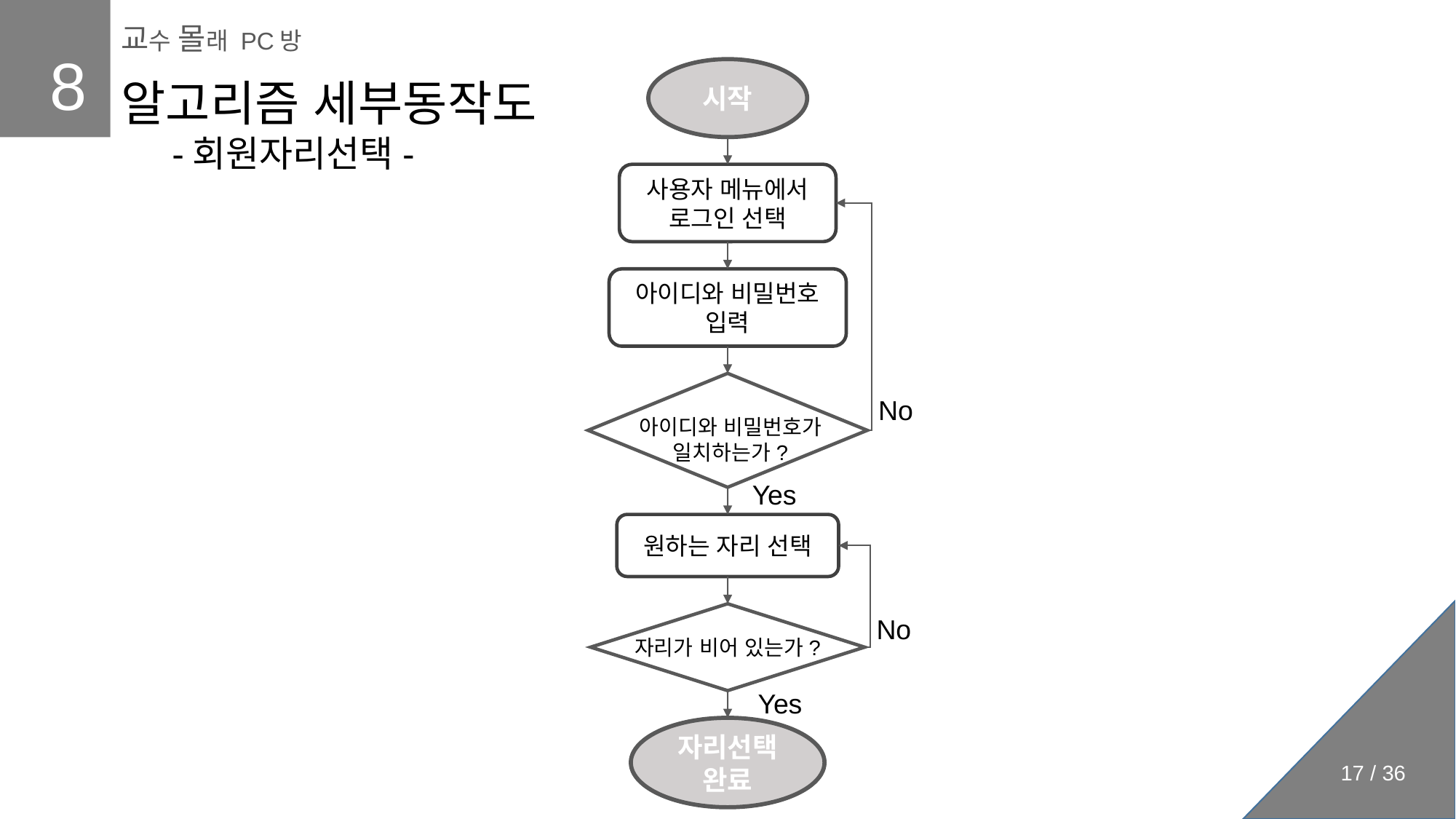

교수 몰래 PC방
8
시작
알고리즘 세부동작도
     -회원자리선택-
사용자 메뉴에서 로그인 선택
아이디와 비밀번호
입력

아이디와 비밀번호가 일치하는가?
No
Yes
원하는 자리 선택

자리가 비어 있는가?
No
Yes
자리선택 완료
17 / 36